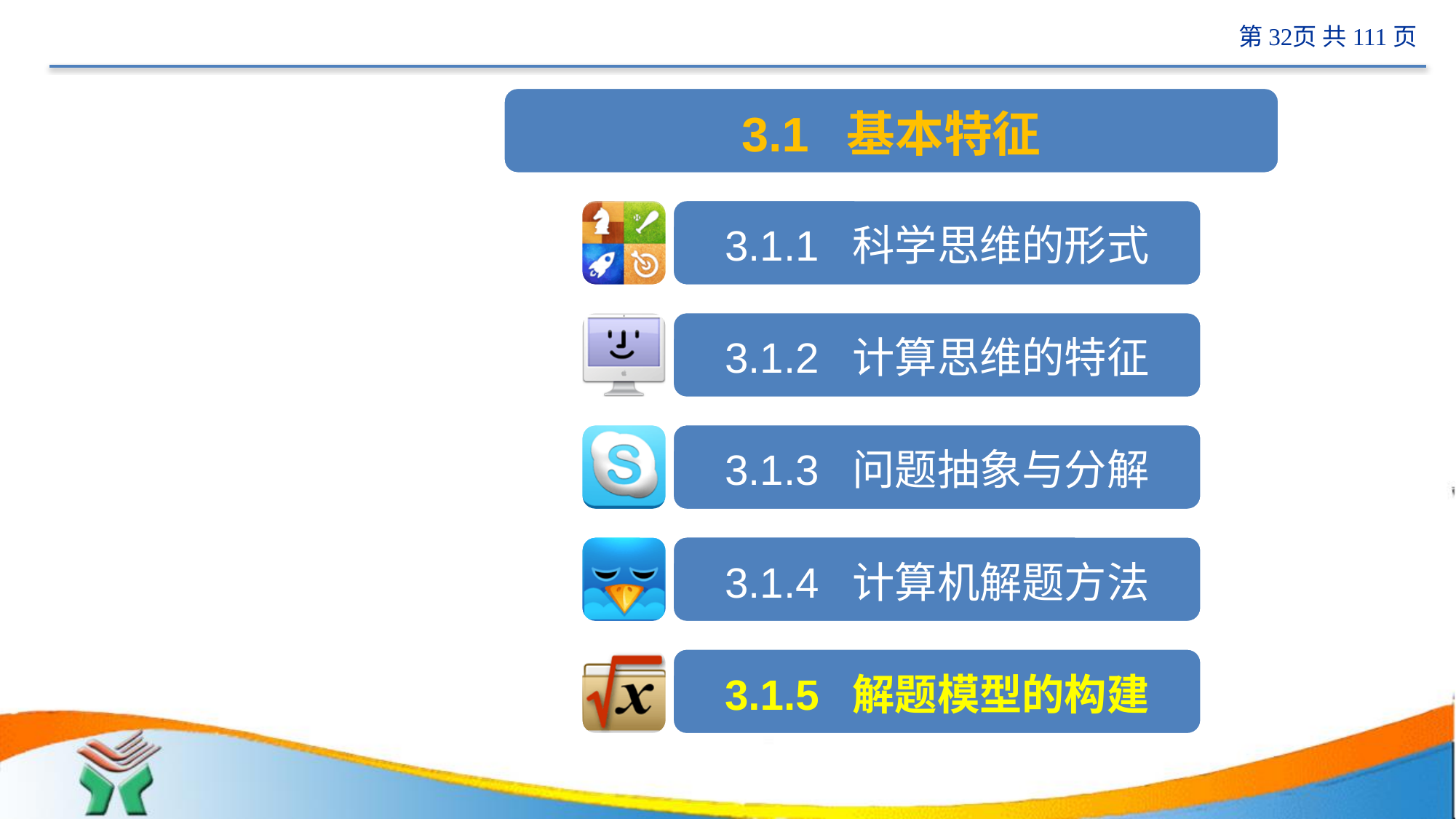

#
1.1.1  计算机的发展
3.1  基本特征
3.1.1  科学思维的形式
3.1.2  计算思维的特征
3.1.3  问题抽象与分解
3.1.4  计算机解题方法
3.1.5  解题模型的构建